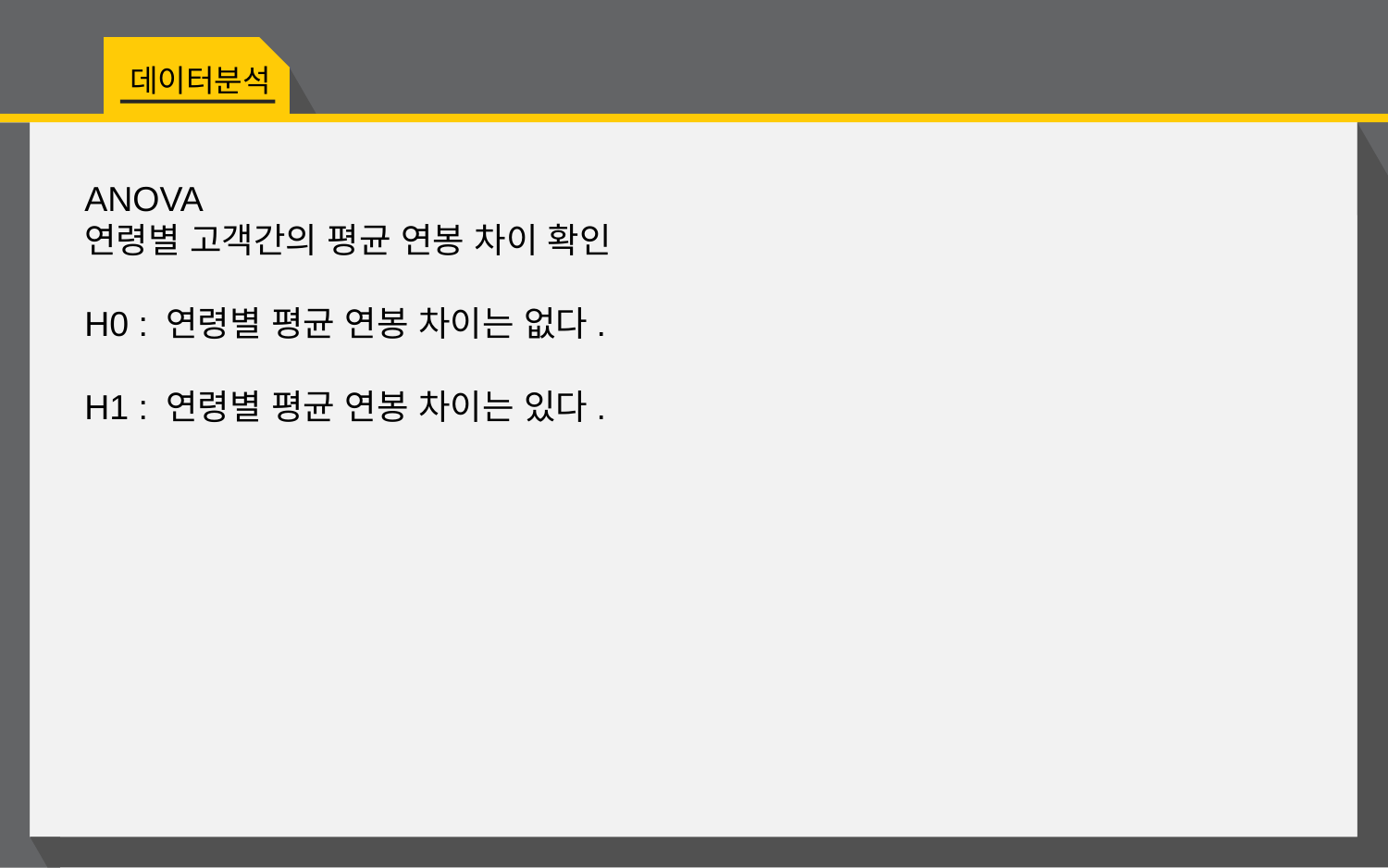

데이터분석

ANOVA
연령별 고객간의 평균 연봉 차이 확인

H0 : 연령별 평균 연봉 차이는 없다.

H1 : 연령별 평균 연봉 차이는 있다.